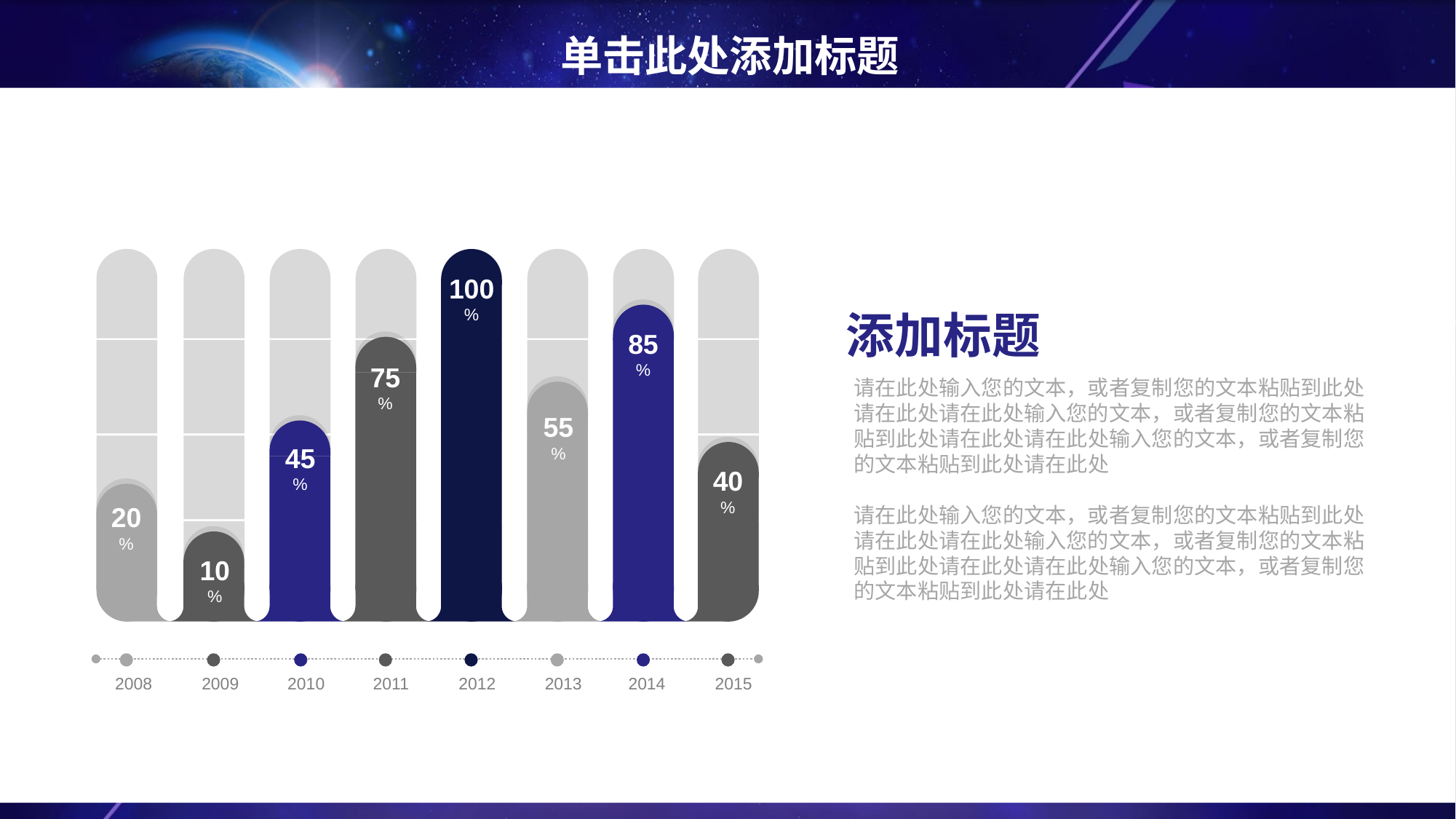

# 单击此处添加标题

100
%
添加标题

85
%

75
%
请在此处输入您的文本，或者复制您的文本粘贴到此处请在此处请在此处输入您的文本，或者复制您的文本粘贴到此处请在此处请在此处输入您的文本，或者复制您的文本粘贴到此处请在此处

请在此处输入您的文本，或者复制您的文本粘贴到此处请在此处请在此处输入您的文本，或者复制您的文本粘贴到此处请在此处请在此处输入您的文本，或者复制您的文本粘贴到此处请在此处

55
%

45
%

40
%

20
%

10
%

2008
2009
2011
2012
2013
2014
2015
2010